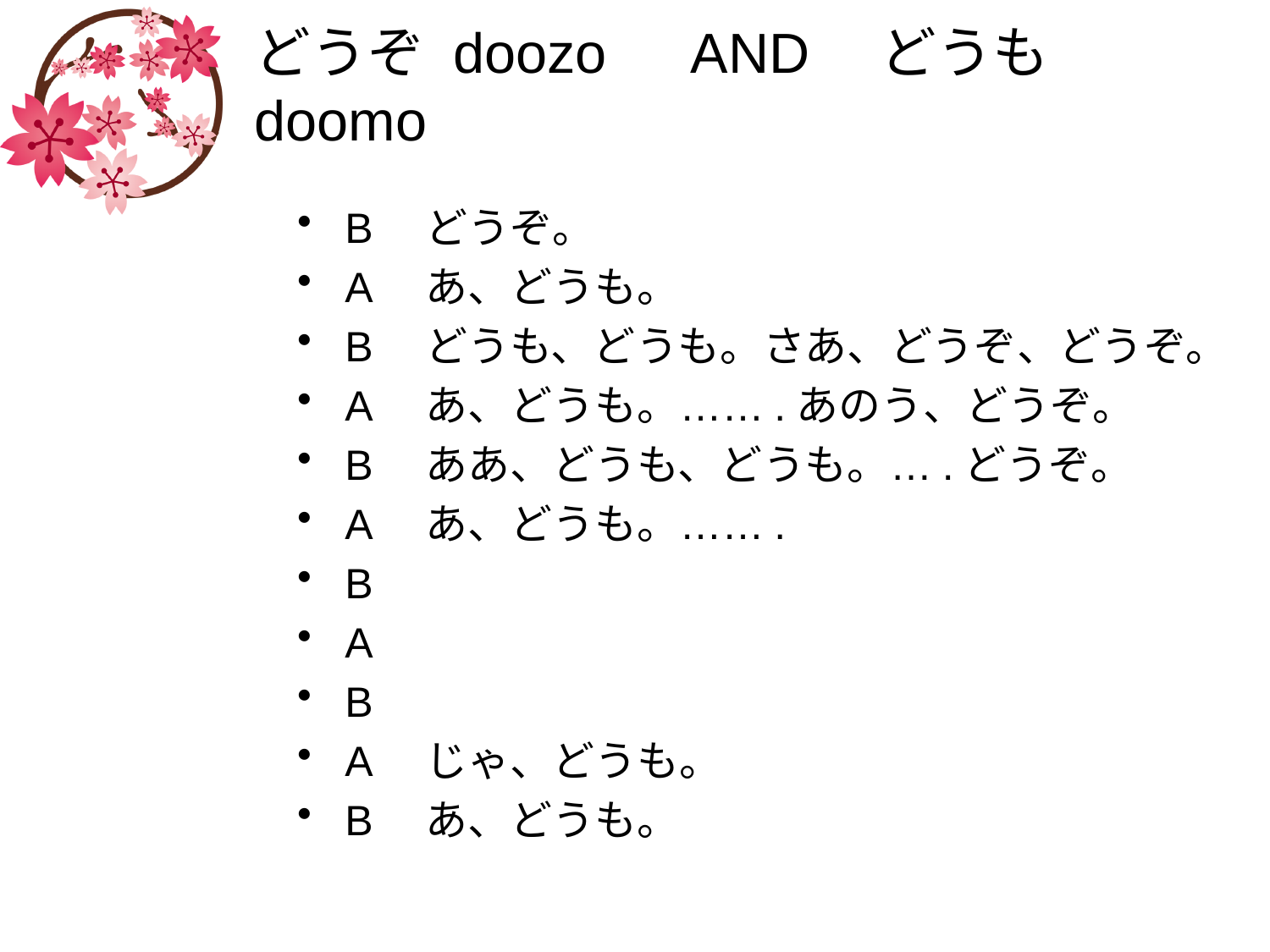

# どうぞ doozo　AND　どうも doomo
B　どうぞ。
A　あ、どうも。
B　どうも、どうも。さあ、どうぞ、どうぞ。
A　あ、どうも。…….あのう、どうぞ。
B　ああ、どうも、どうも。….どうぞ。
A　あ、どうも。…….
B
A
B
A　じゃ、どうも。
B　あ、どうも。